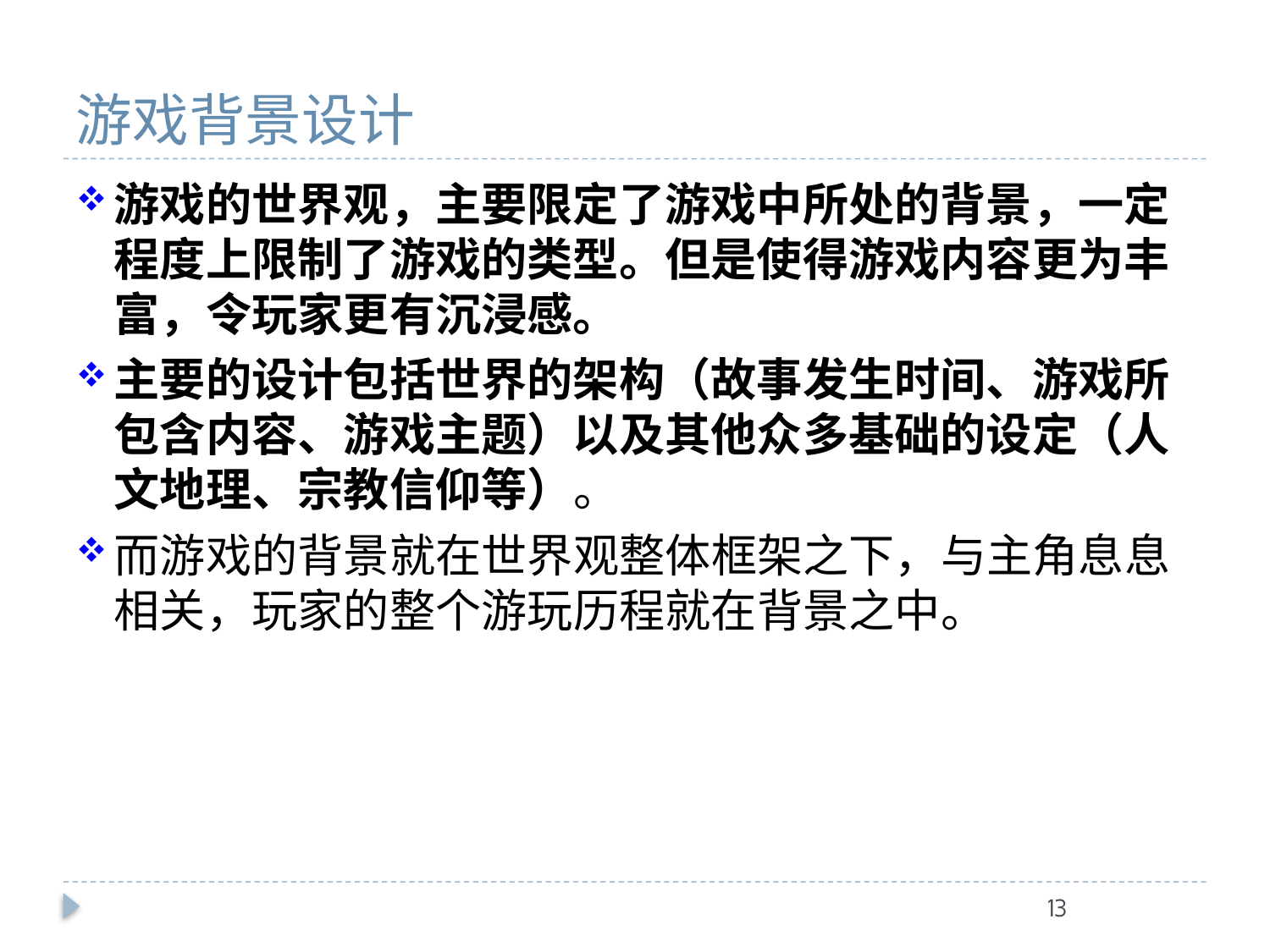

# 游戏背景设计
游戏的世界观，主要限定了游戏中所处的背景，一定程度上限制了游戏的类型。但是使得游戏内容更为丰富，令玩家更有沉浸感。
主要的设计包括世界的架构（故事发生时间、游戏所包含内容、游戏主题）以及其他众多基础的设定（人文地理、宗教信仰等）。
而游戏的背景就在世界观整体框架之下，与主角息息相关，玩家的整个游玩历程就在背景之中。
13